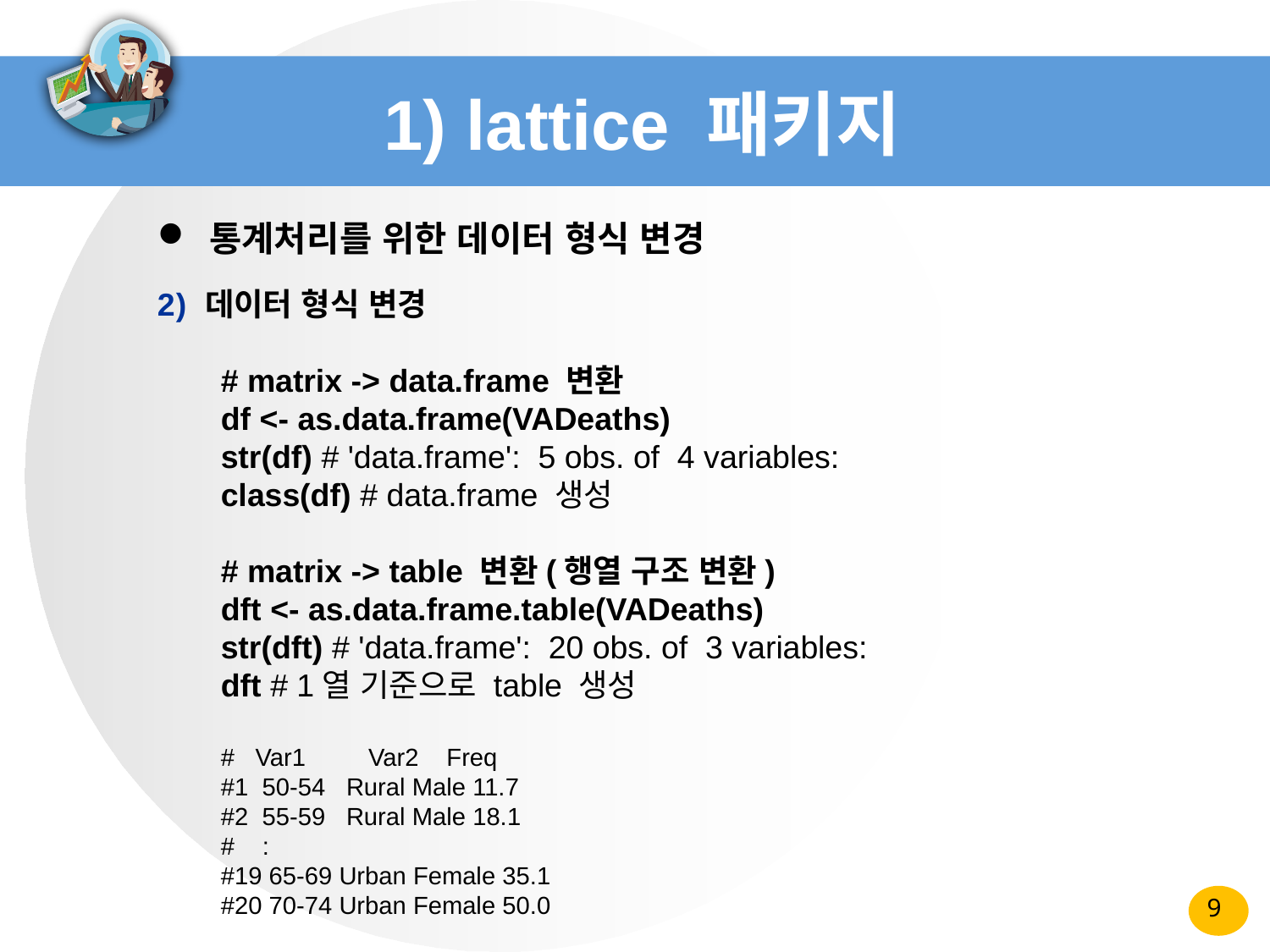

# 1) lattice 패키지
 통계처리를 위한 데이터 형식 변경
데이터 형식 변경

# matrix -> data.frame 변환
df <- as.data.frame(VADeaths)
str(df) # 'data.frame':  5 obs. of  4 variables:
class(df) # data.frame 생성

# matrix -> table 변환(행열 구조 변환)
dft <- as.data.frame.table(VADeaths)
str(dft) # 'data.frame':  20 obs. of  3 variables:
dft # 1열 기준으로 table 생성

#   Var1         Var2    Freq
#1  50-54   Rural Male 11.7
#2  55-59   Rural Male 18.1
#    :
#19 65-69 Urban Female 35.1
#20 70-74 Urban Female 50.0
9